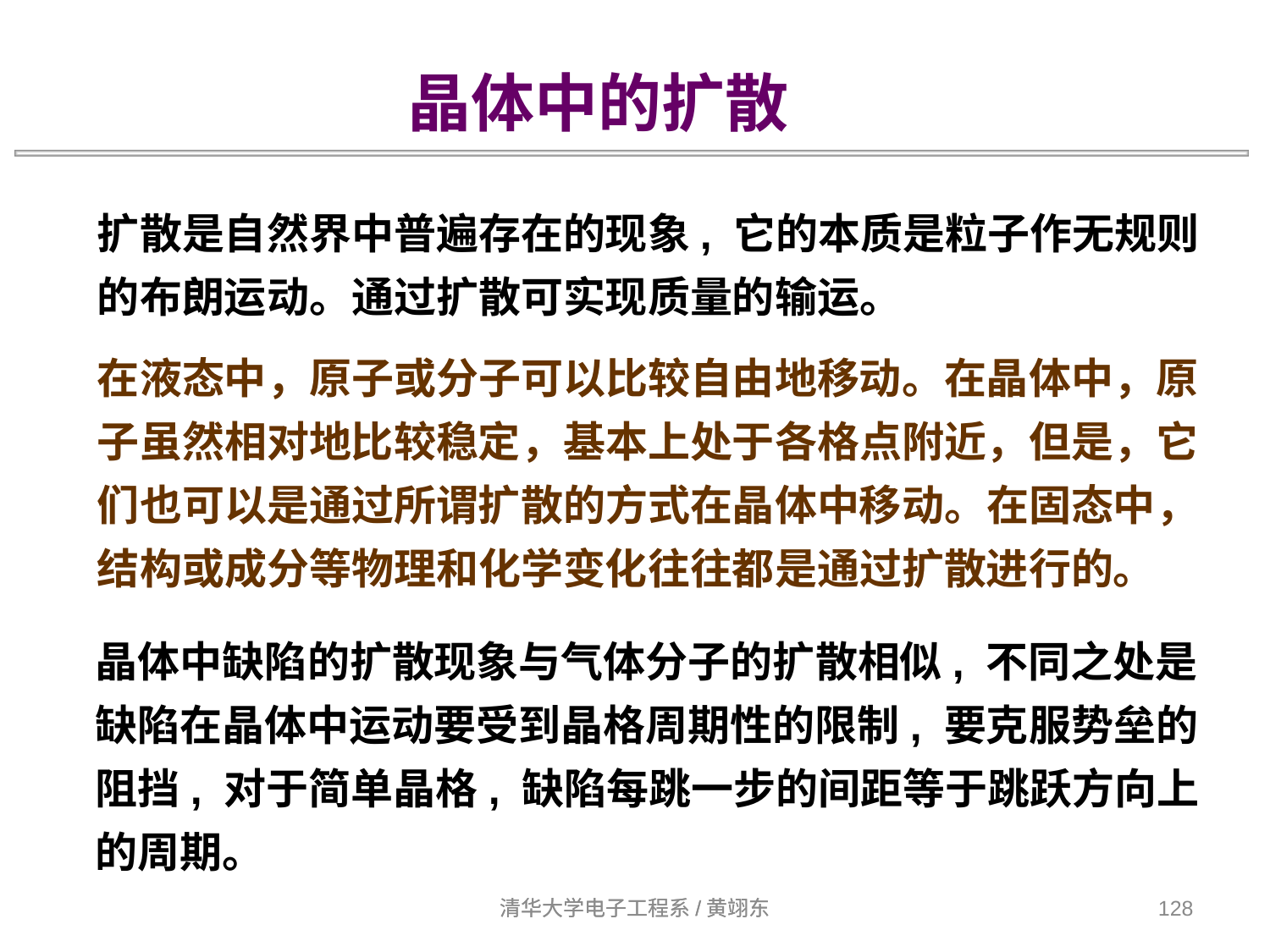

晶体中的扩散

扩散是自然界中普遍存在的现象, 它的本质是粒子作无规则的布朗运动。通过扩散可实现质量的输运。
在液态中，原子或分子可以比较自由地移动。在晶体中，原子虽然相对地比较稳定，基本上处于各格点附近，但是，它们也可以是通过所谓扩散的方式在晶体中移动。在固态中，结构或成分等物理和化学变化往往都是通过扩散进行的。
晶体中缺陷的扩散现象与气体分子的扩散相似, 不同之处是缺陷在晶体中运动要受到晶格周期性的限制, 要克服势垒的阻挡, 对于简单晶格, 缺陷每跳一步的间距等于跳跃方向上的周期。
清华大学电子工程系/黄翊东
清华大学电子工程系/黄翊东
128